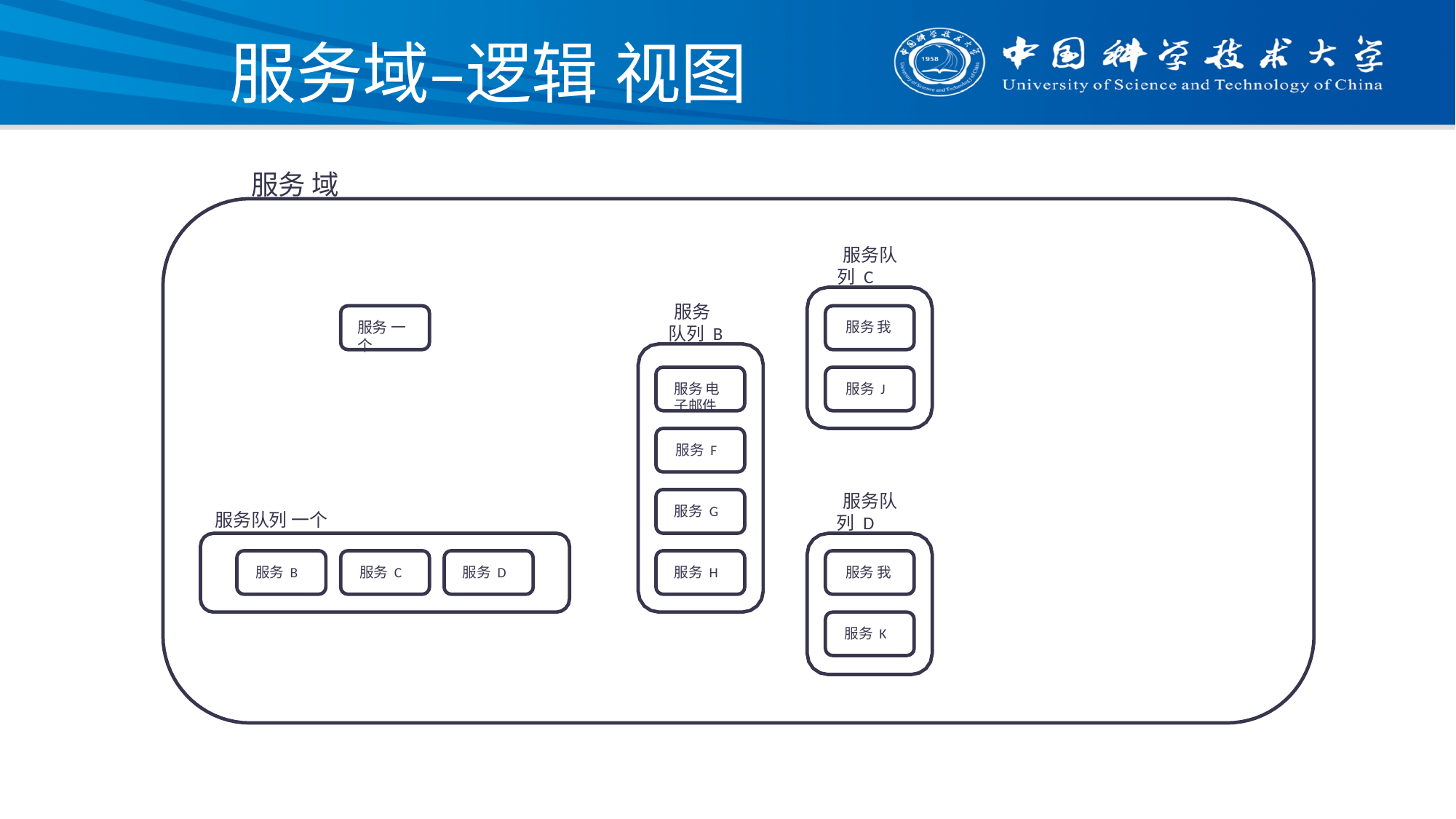

# 服务域–逻辑 视图
服务 域

服务队列 C

服务
队列 B

服务 一个
服务 我

服务 电子邮件
服务 J

服务 F
服务队列 D

服务 G
服务队列 一个

服务 B
服务 C
服务 D
服务 H
服务 我

服务 K